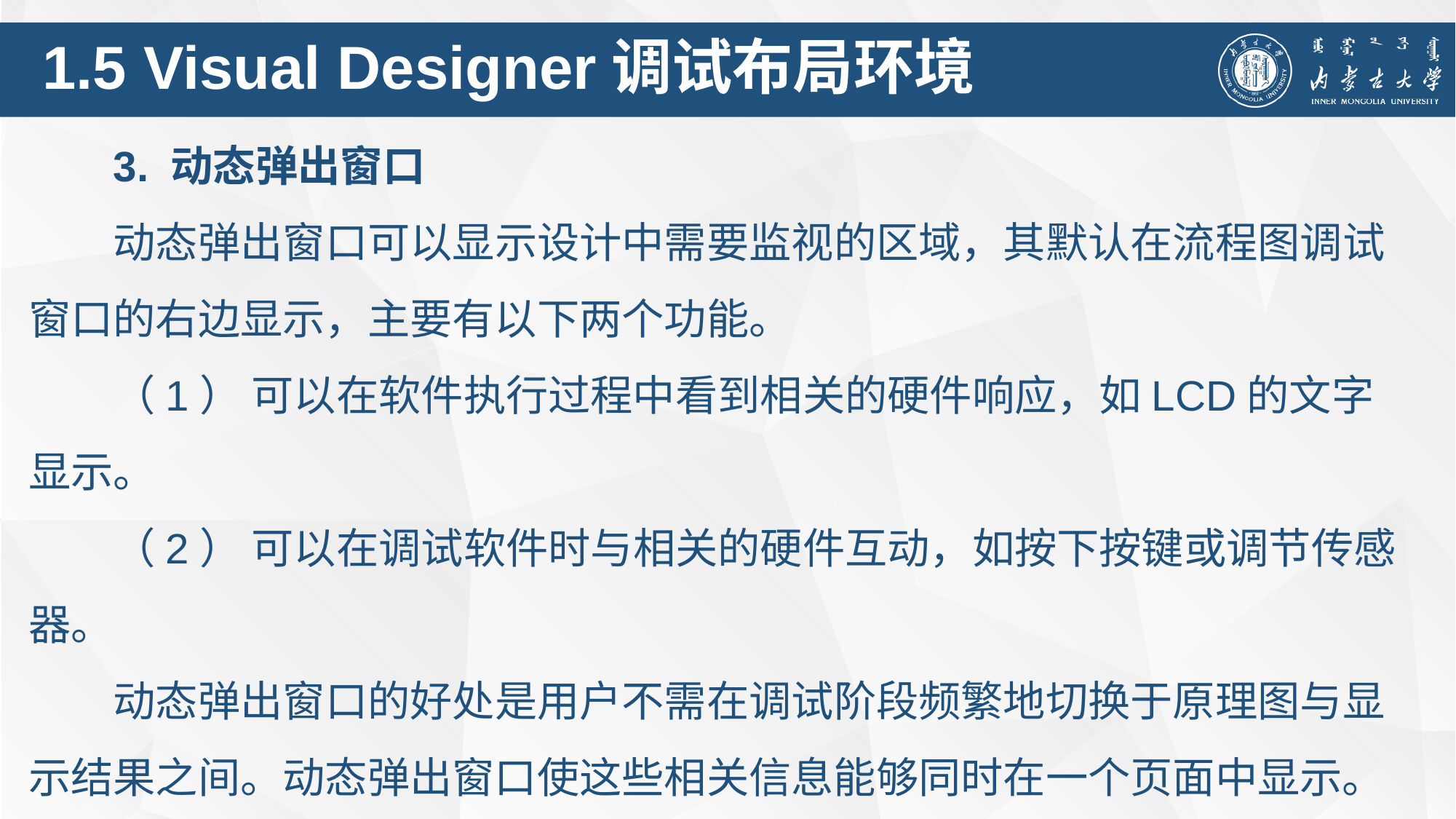

1.5 Visual Designer调试布局环境

3. 动态弹出窗口
动态弹出窗口可以显示设计中需要监视的区域，其默认在流程图调试窗口的右边显示，主要有以下两个功能。
（1） 可以在软件执行过程中看到相关的硬件响应，如LCD的文字显示。
（2） 可以在调试软件时与相关的硬件互动，如按下按键或调节传感器。
动态弹出窗口的好处是用户不需在调试阶段频繁地切换于原理图与显示结果之间。动态弹出窗口使这些相关信息能够同时在一个页面中显示。